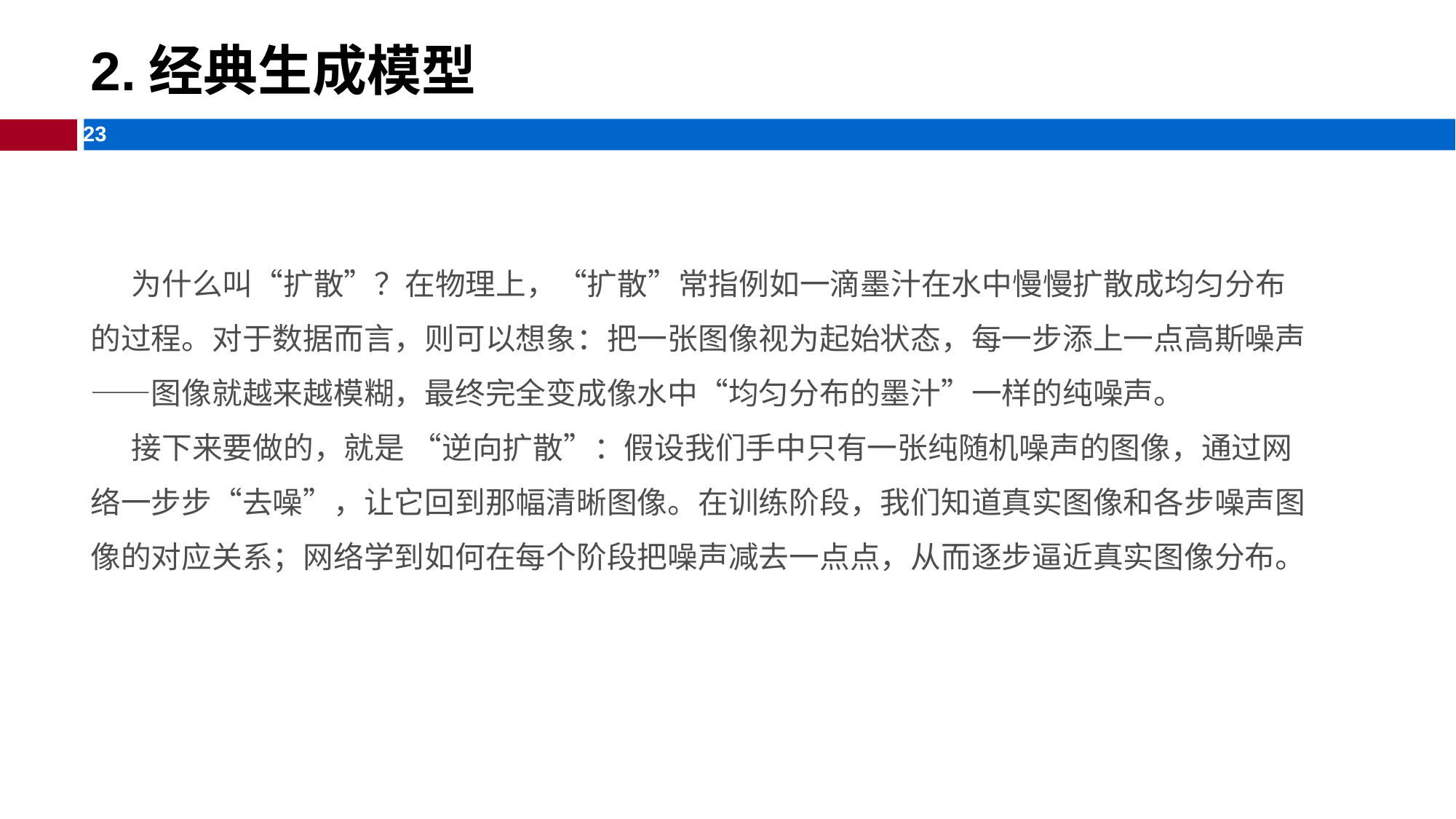

GAN的思考与前景
# 2.经典生成模型
     为什么叫“扩散”？在物理上，“扩散”常指例如一滴墨汁在水中慢慢扩散成均匀分布的过程。对于数据而言，则可以想象：把一张图像视为起始状态，每一步添上一点高斯噪声——图像就越来越模糊，最终完全变成像水中“均匀分布的墨汁”一样的纯噪声。
     接下来要做的，就是 “逆向扩散”：假设我们手中只有一张纯随机噪声的图像，通过网络一步步“去噪”，让它回到那幅清晰图像。在训练阶段，我们知道真实图像和各步噪声图像的对应关系；网络学到如何在每个阶段把噪声减去一点点，从而逐步逼近真实图像分布。